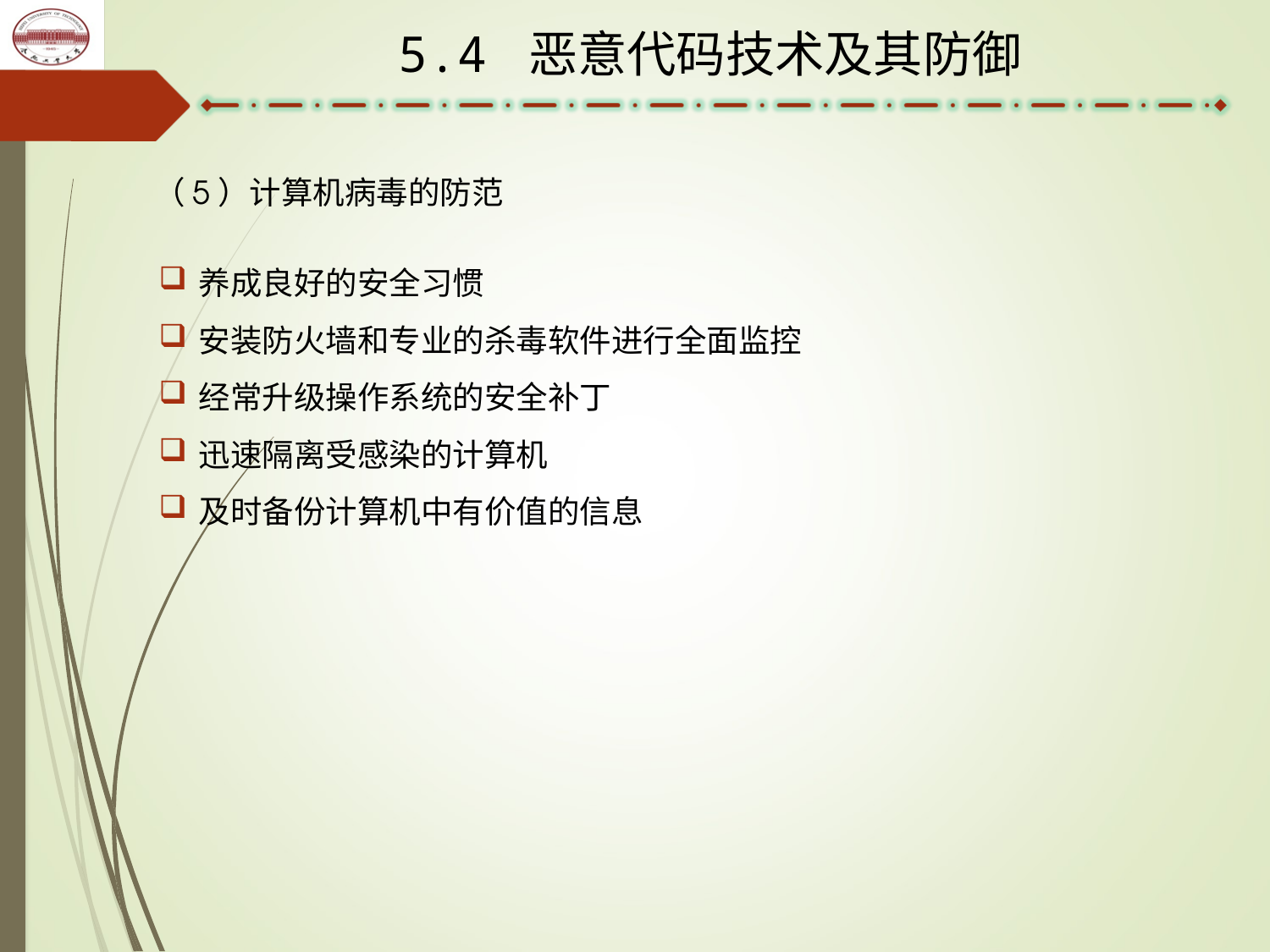

5.4 恶意代码技术及其防御
（5）计算机病毒的防范
养成良好的安全习惯
安装防火墙和专业的杀毒软件进行全面监控
经常升级操作系统的安全补丁
迅速隔离受感染的计算机
及时备份计算机中有价值的信息